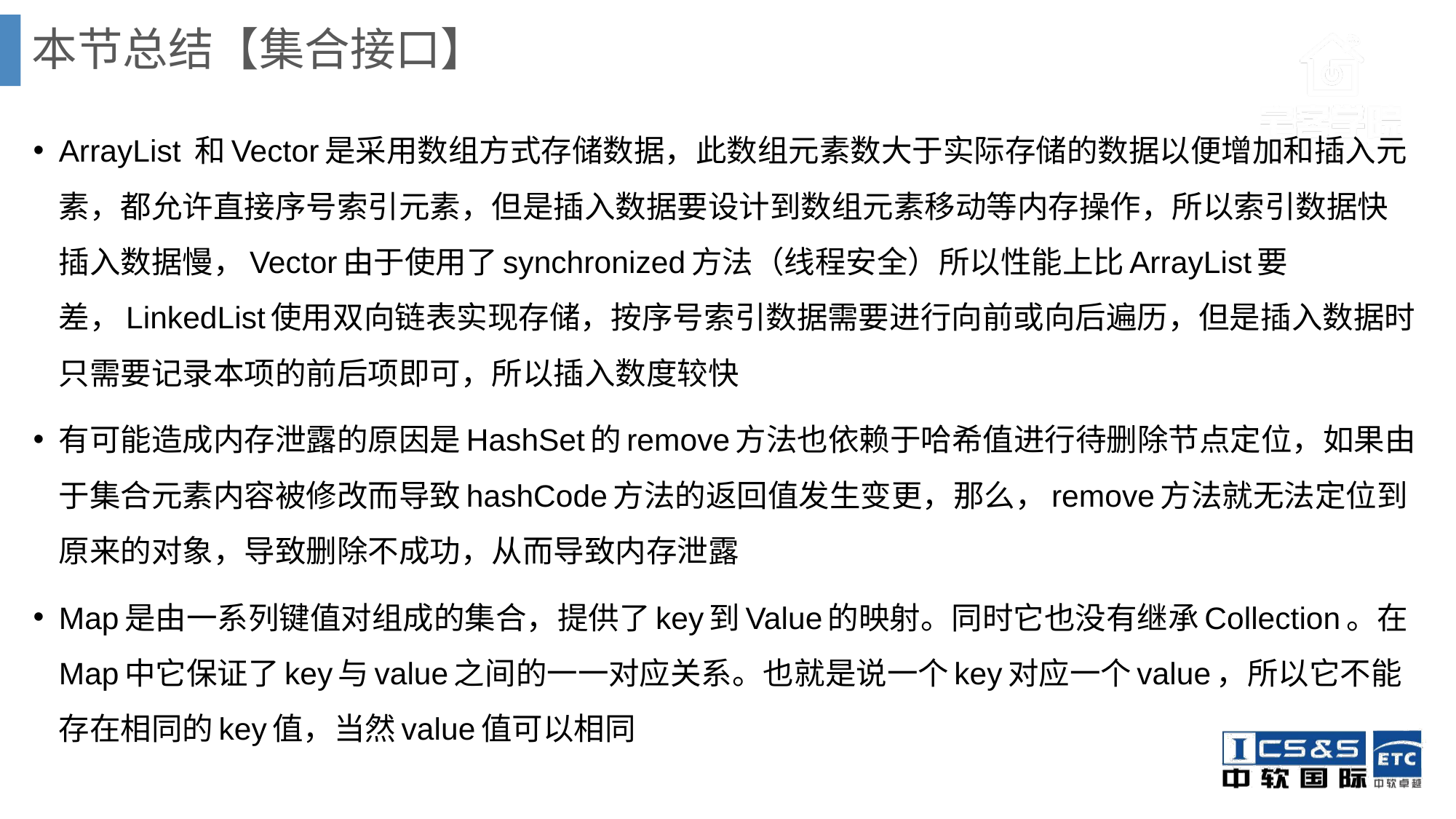

# 本节总结【集合接口】
ArrayList 和Vector是采用数组方式存储数据，此数组元素数大于实际存储的数据以便增加和插入元素，都允许直接序号索引元素，但是插入数据要设计到数组元素移动等内存操作，所以索引数据快插入数据慢，Vector由于使用了synchronized方法（线程安全）所以性能上比ArrayList要差，LinkedList使用双向链表实现存储，按序号索引数据需要进行向前或向后遍历，但是插入数据时只需要记录本项的前后项即可，所以插入数度较快
有可能造成内存泄露的原因是HashSet的remove方法也依赖于哈希值进行待删除节点定位，如果由于集合元素内容被修改而导致hashCode方法的返回值发生变更，那么，remove方法就无法定位到原来的对象，导致删除不成功，从而导致内存泄露
Map是由一系列键值对组成的集合，提供了key到Value的映射。同时它也没有继承Collection。在Map中它保证了key与value之间的一一对应关系。也就是说一个key对应一个value，所以它不能存在相同的key值，当然value值可以相同